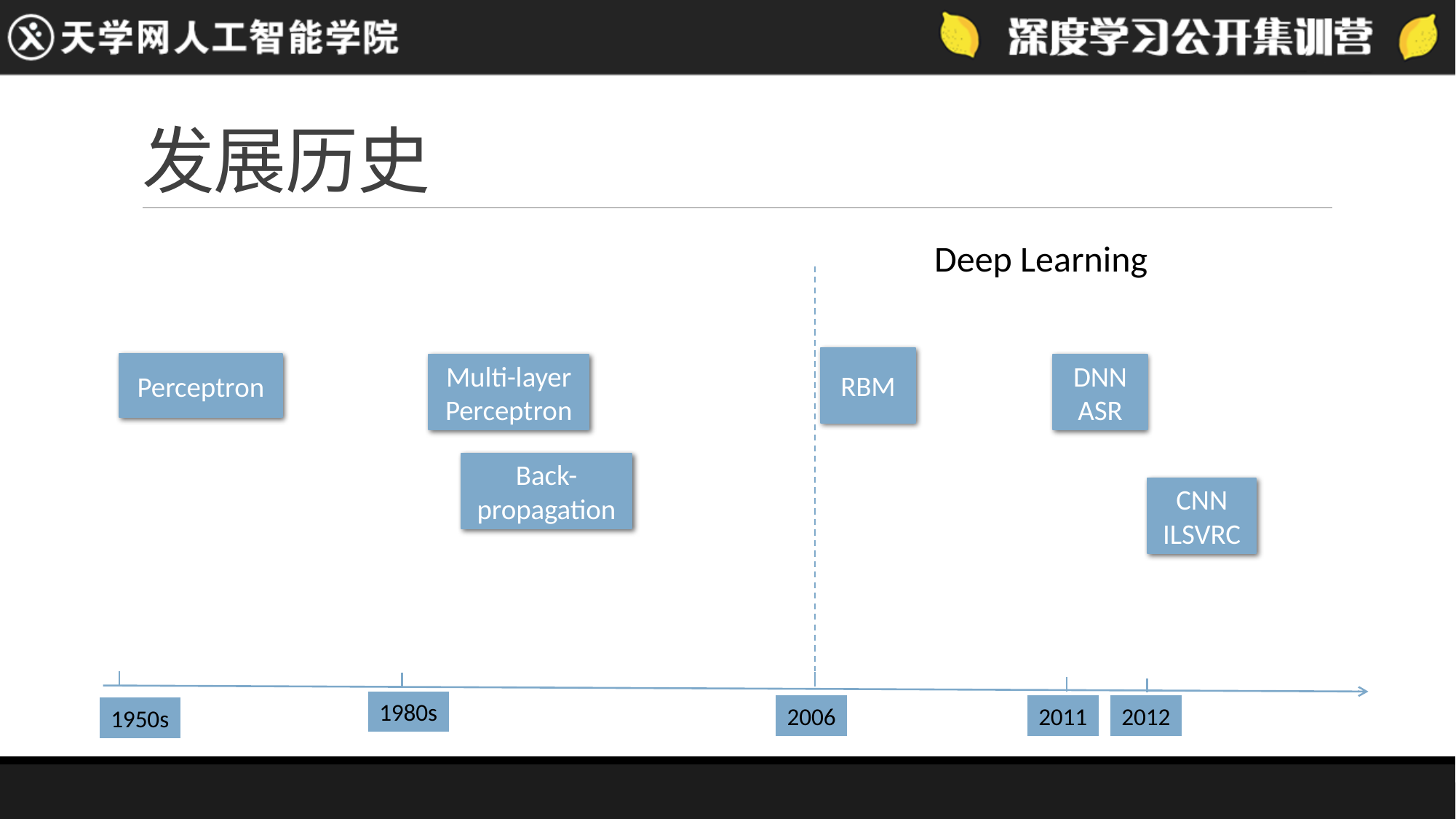

# 发展历史
Deep Learning
RBM
Perceptron
Multi-layer Perceptron
DNN
ASR
Back-propagation
CNN
ILSVRC
1980s
2006
2012
2011
1950s